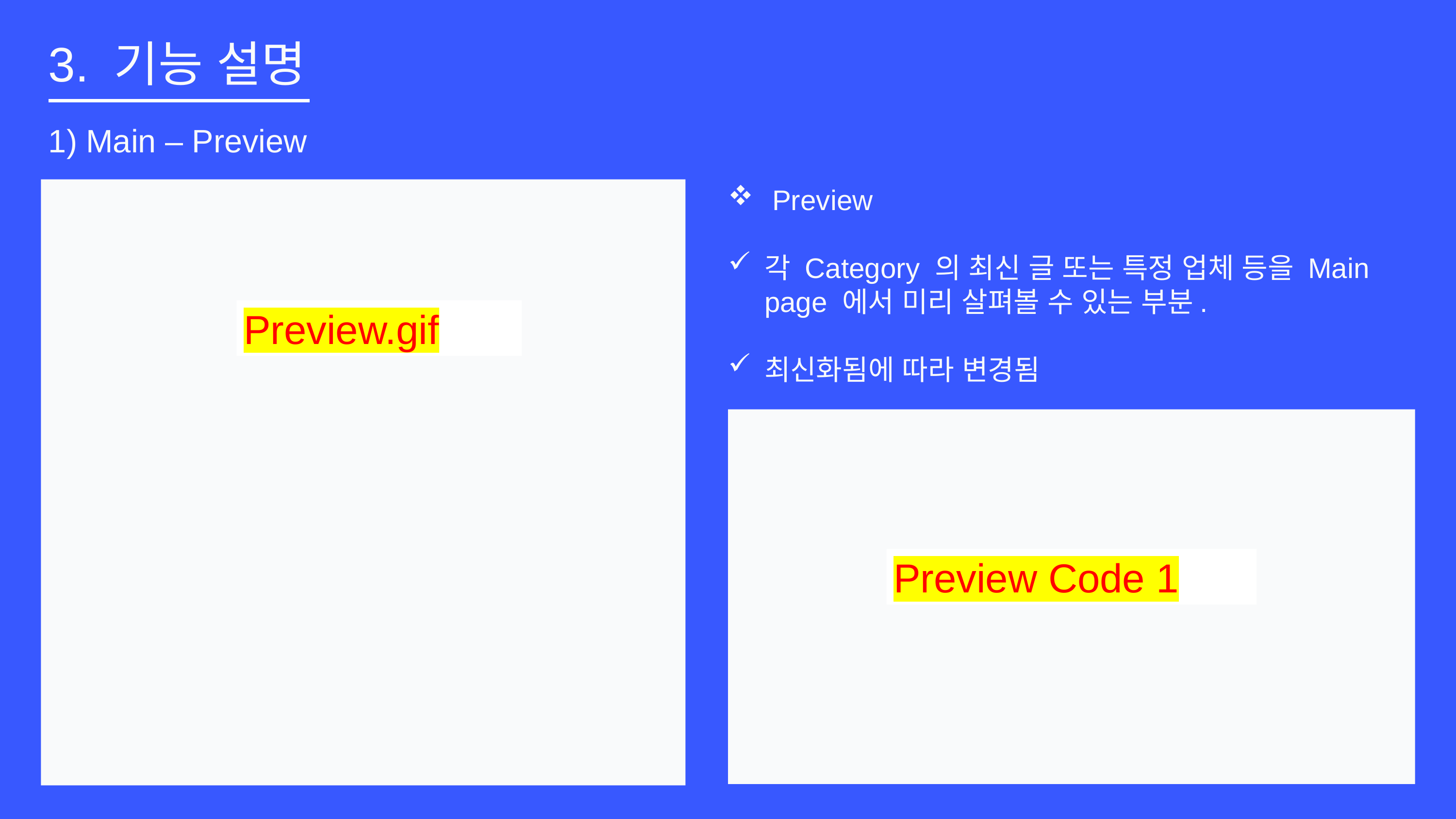

3. 기능 설명
1) Main – Preview

 Preview

각 Category 의 최신 글 또는 특정 업체 등을 Main page 에서 미리 살펴볼 수 있는 부분.

최신화됨에 따라 변경됨

Preview.gif

Preview Code 1